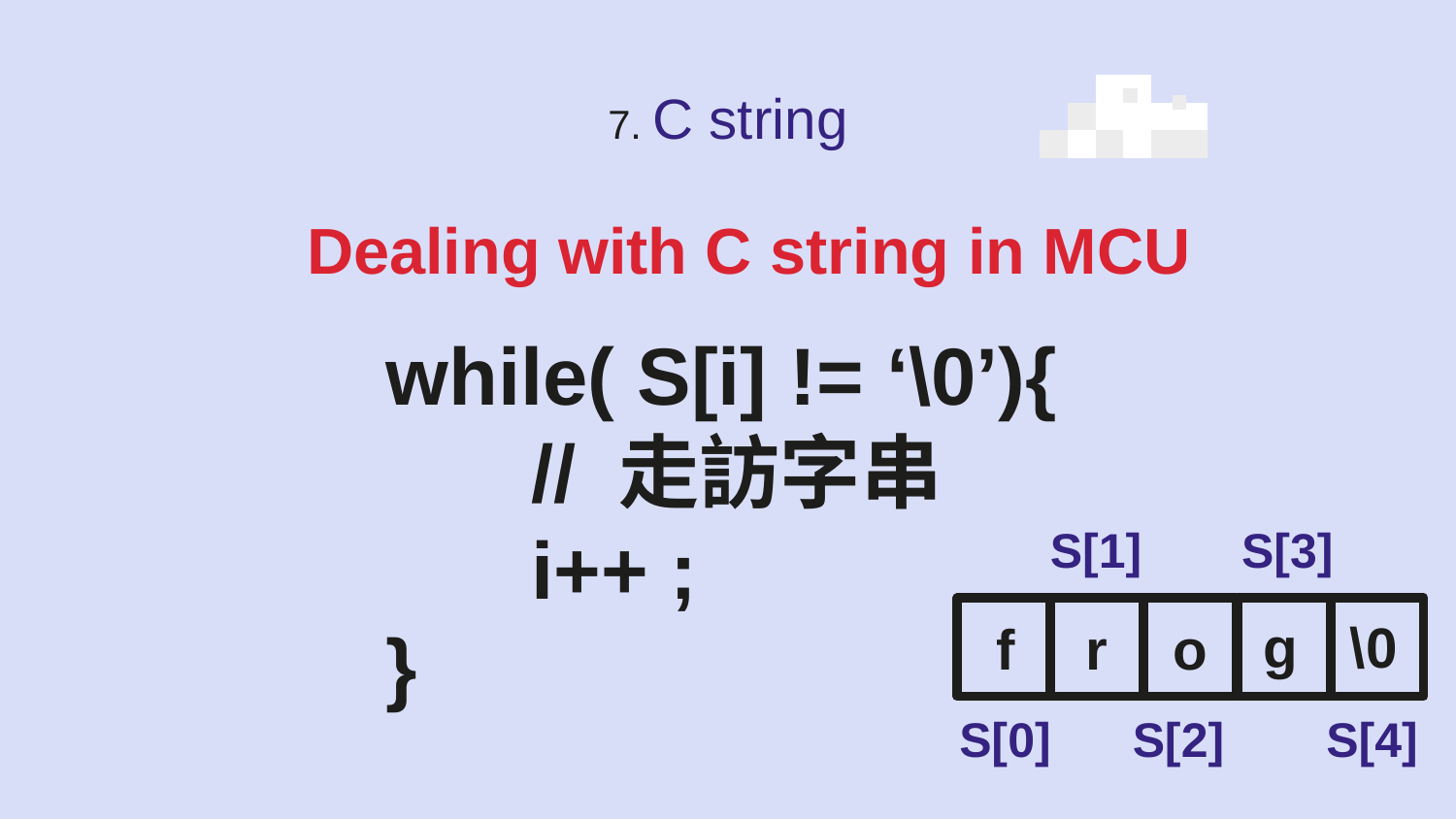

# 7. C string

Dealing with C string in MCU
while( S[i] != ‘\0’){
	// 走訪字串
	i++ ;
}
S[1]
S[3]

g
\0
f
r
o
S[0]
S[2]
S[4]